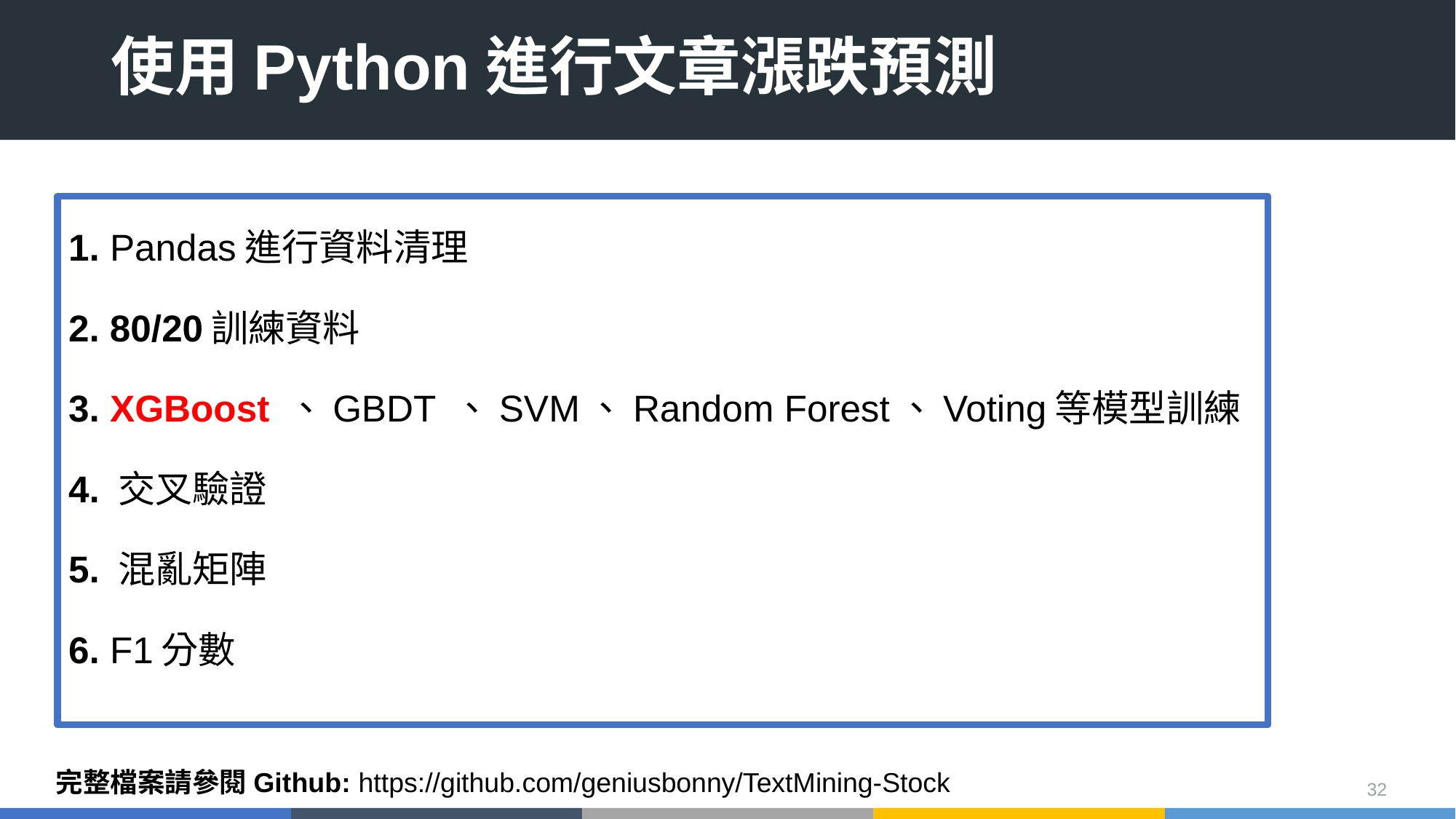

# 使用Python進行文章漲跌預測
1. Pandas進行資料清理
2. 80/20訓練資料
3. XGBoost 、GBDT 、SVM、Random Forest、Voting等模型訓練
4. 交叉驗證
5. 混亂矩陣
6. F1分數

完整檔案請參閱Github: https://github.com/geniusbonny/TextMining-Stock
32